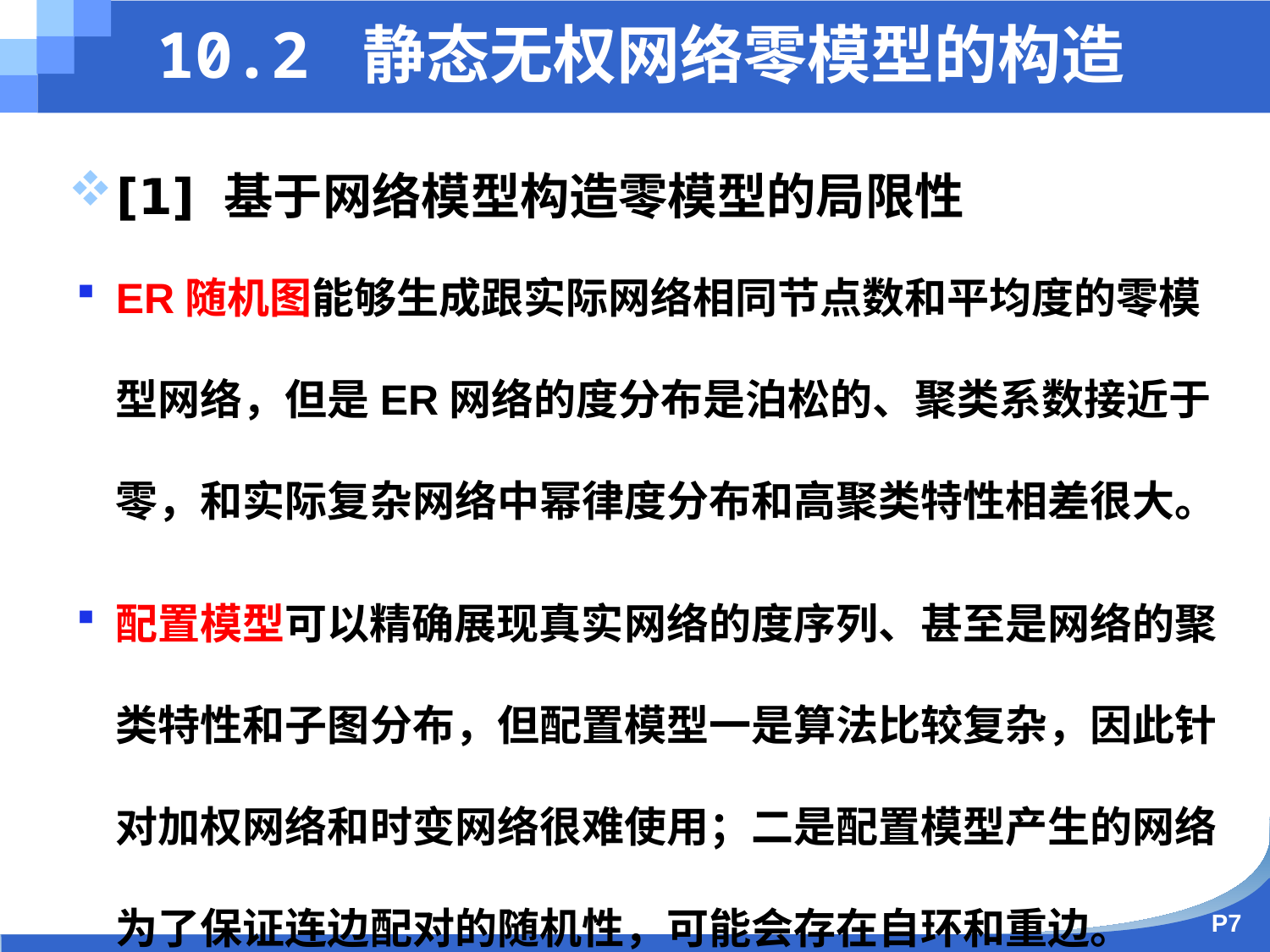

10.2 静态无权网络零模型的构造
[1] 基于网络模型构造零模型的局限性
ER随机图能够生成跟实际网络相同节点数和平均度的零模型网络，但是ER网络的度分布是泊松的、聚类系数接近于零，和实际复杂网络中幂律度分布和高聚类特性相差很大。
配置模型可以精确展现真实网络的度序列、甚至是网络的聚类特性和子图分布，但配置模型一是算法比较复杂，因此针对加权网络和时变网络很难使用；二是配置模型产生的网络为了保证连边配对的随机性，可能会存在自环和重边。
P7